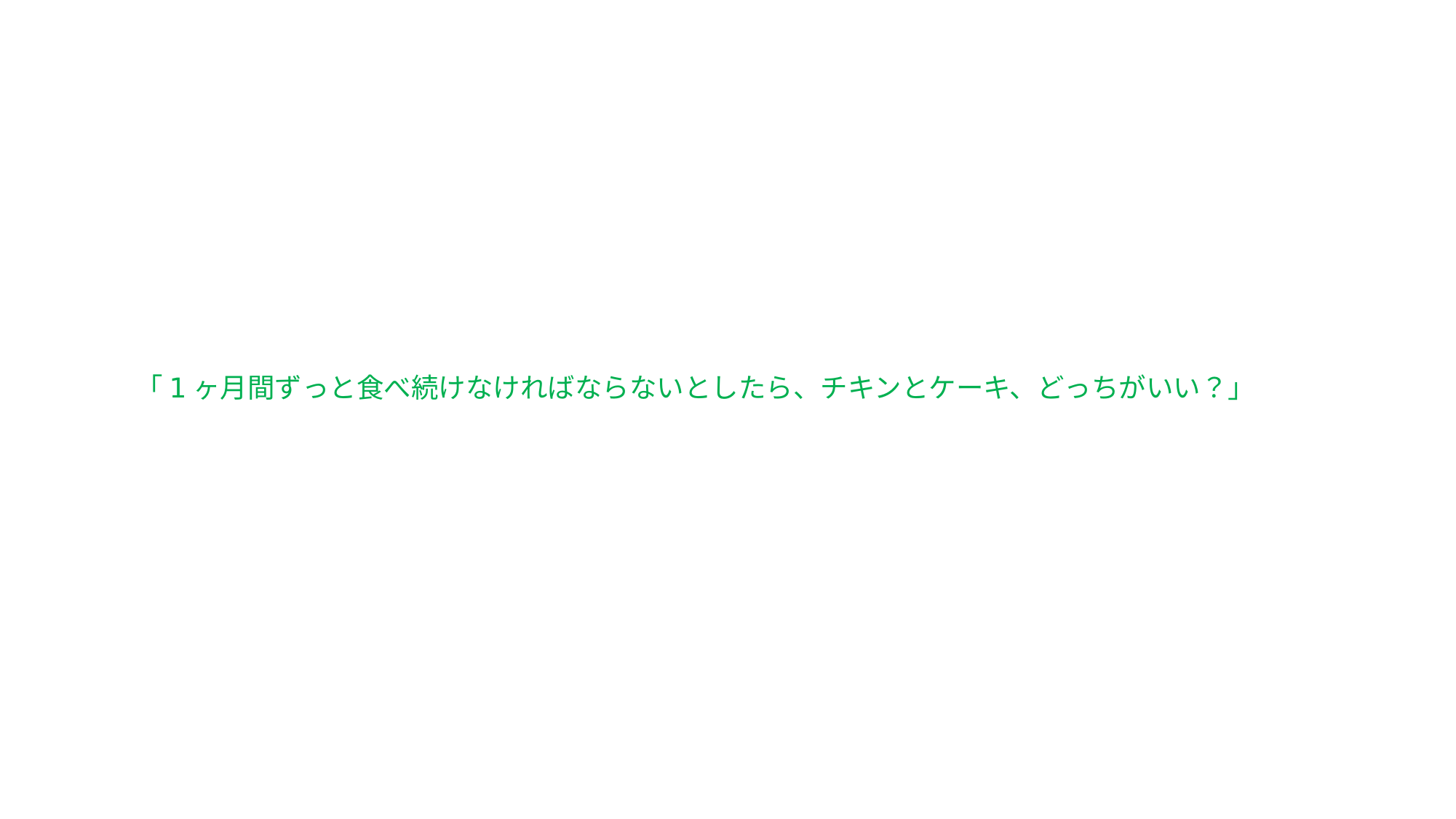

「1ヶ月間ずっと食べ続けなければならないとしたら、チキンとケーキ、どっちがいい？」